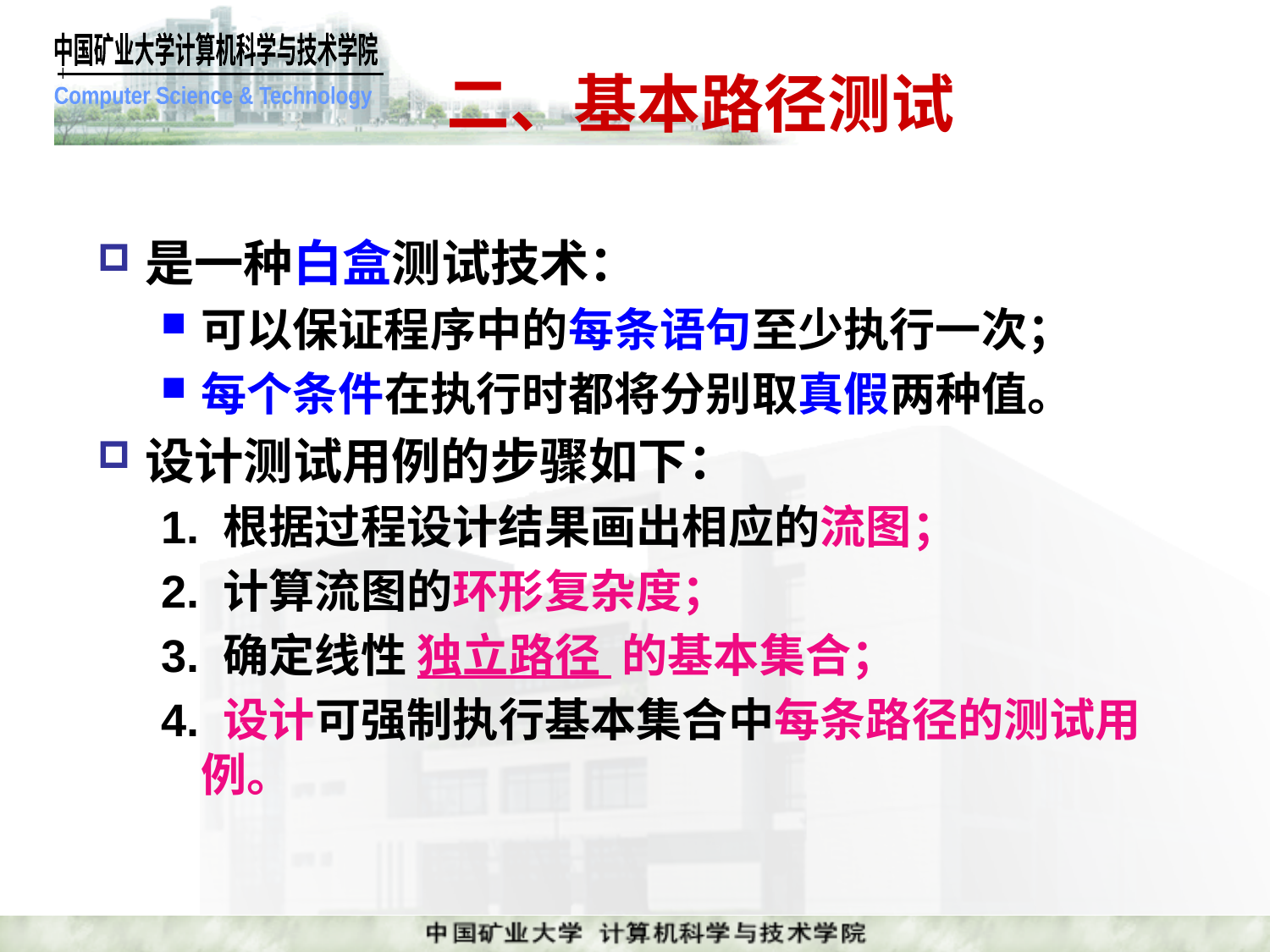

# 二、基本路径测试
是一种白盒测试技术：
可以保证程序中的每条语句至少执行一次；
每个条件在执行时都将分别取真假两种值。
设计测试用例的步骤如下：
1. 根据过程设计结果画出相应的流图；
2. 计算流图的环形复杂度；
3. 确定线性 独立路径  的基本集合；
4. 设计可强制执行基本集合中每条路径的测试用例。
课件制作人：谢希仁